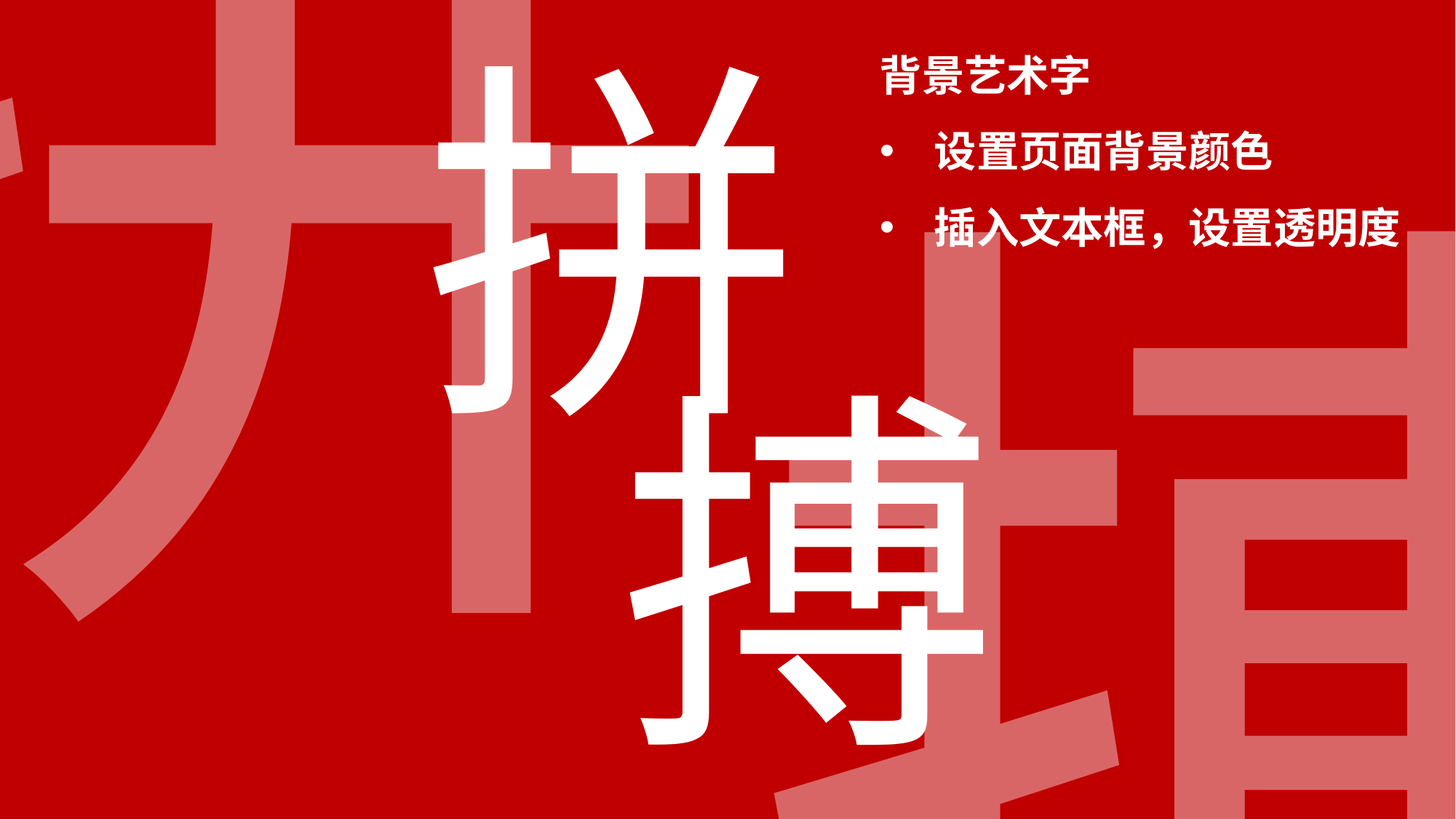

拼
拼
背景艺术字
设置页面背景颜色
插入文本框，设置透明度

搏
搏